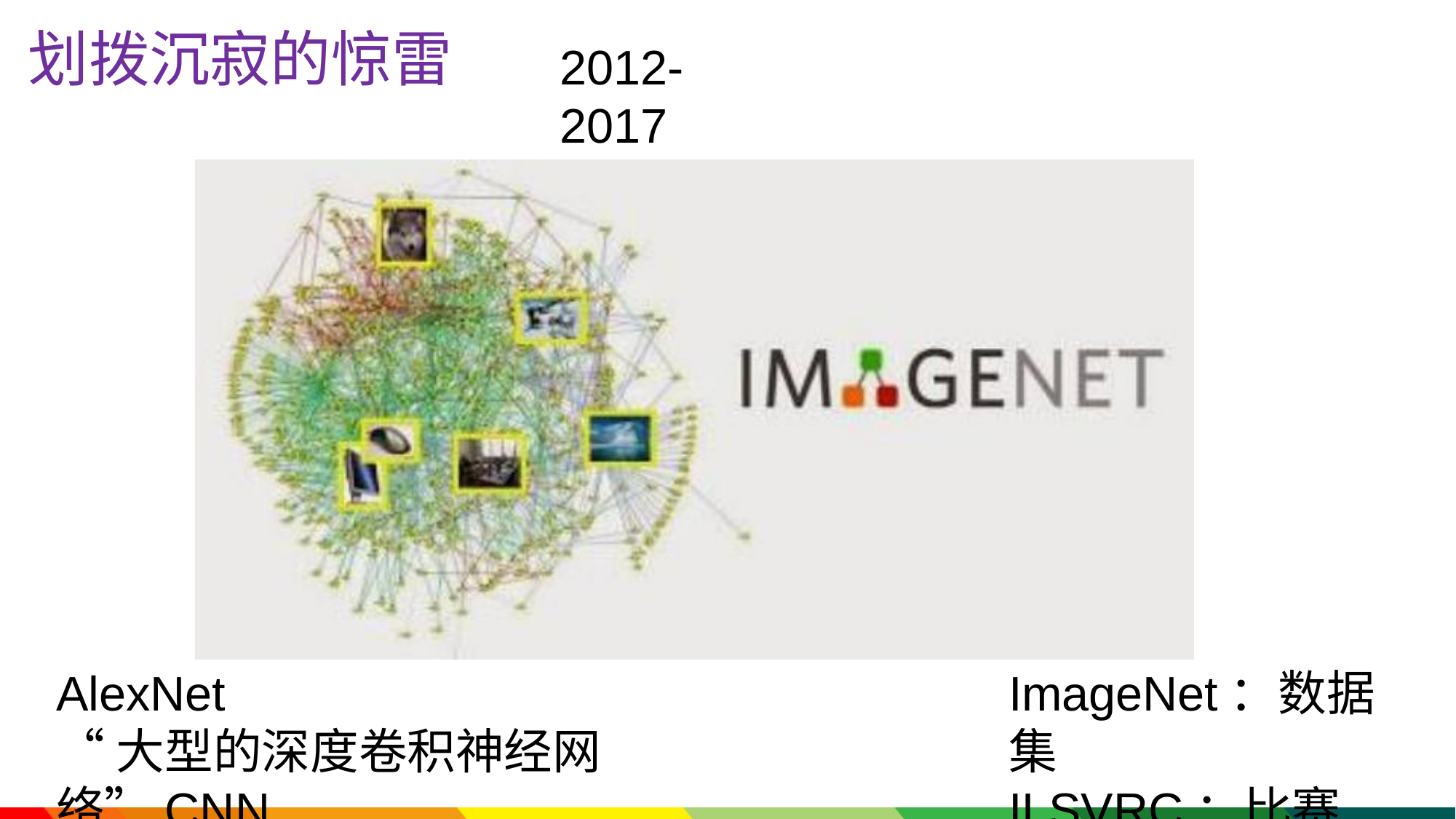

# 划拨沉寂的惊雷
2012-2017

AlexNet
“大型的深度卷积神经网络”CNN
ImageNet：数据集
ILSVRC：比赛